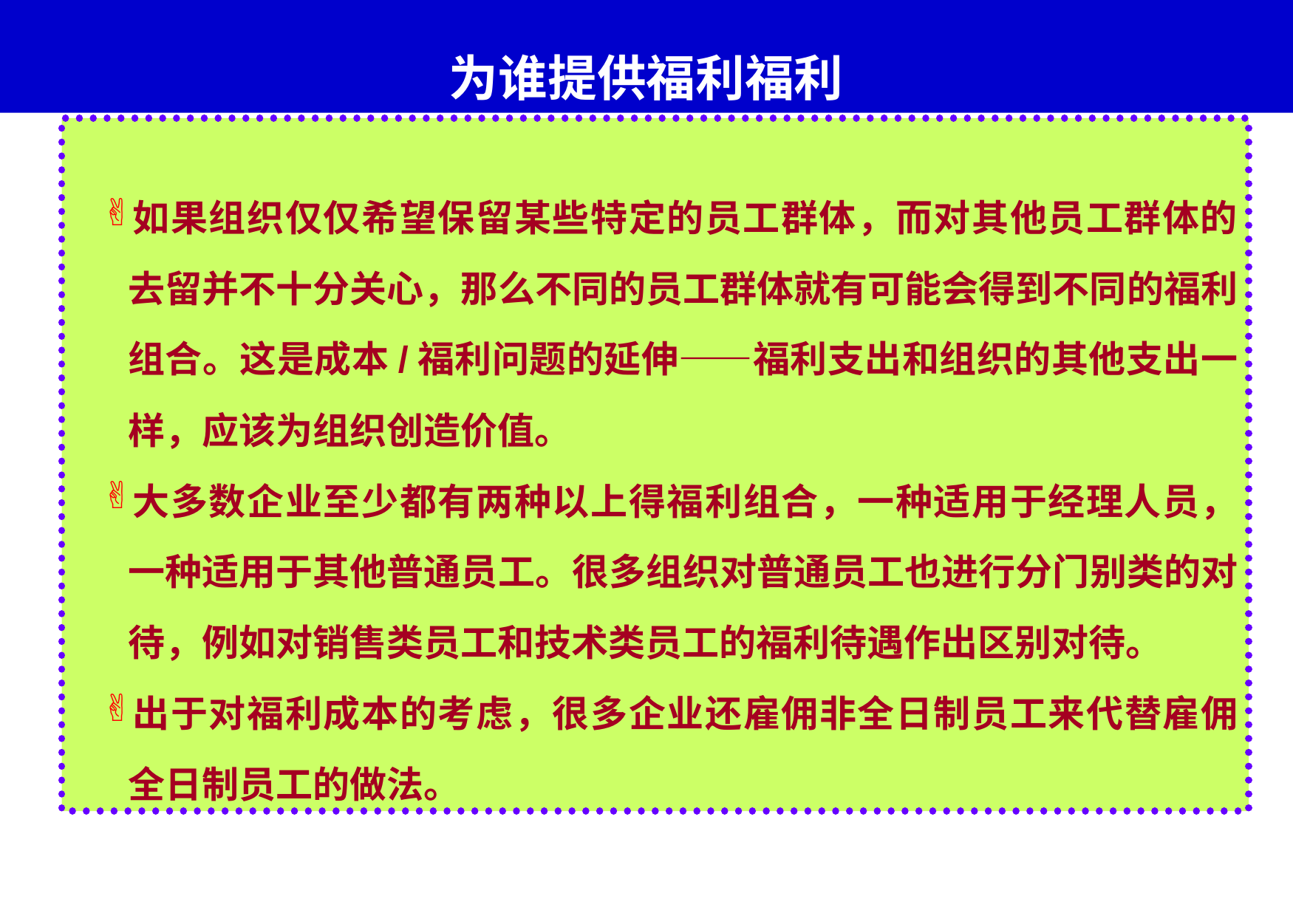

# 为谁提供福利福利

如果组织仅仅希望保留某些特定的员工群体，而对其他员工群体的去留并不十分关心，那么不同的员工群体就有可能会得到不同的福利组合。这是成本/福利问题的延伸——福利支出和组织的其他支出一样，应该为组织创造价值。
大多数企业至少都有两种以上得福利组合，一种适用于经理人员，一种适用于其他普通员工。很多组织对普通员工也进行分门别类的对待，例如对销售类员工和技术类员工的福利待遇作出区别对待。
出于对福利成本的考虑，很多企业还雇佣非全日制员工来代替雇佣全日制员工的做法。